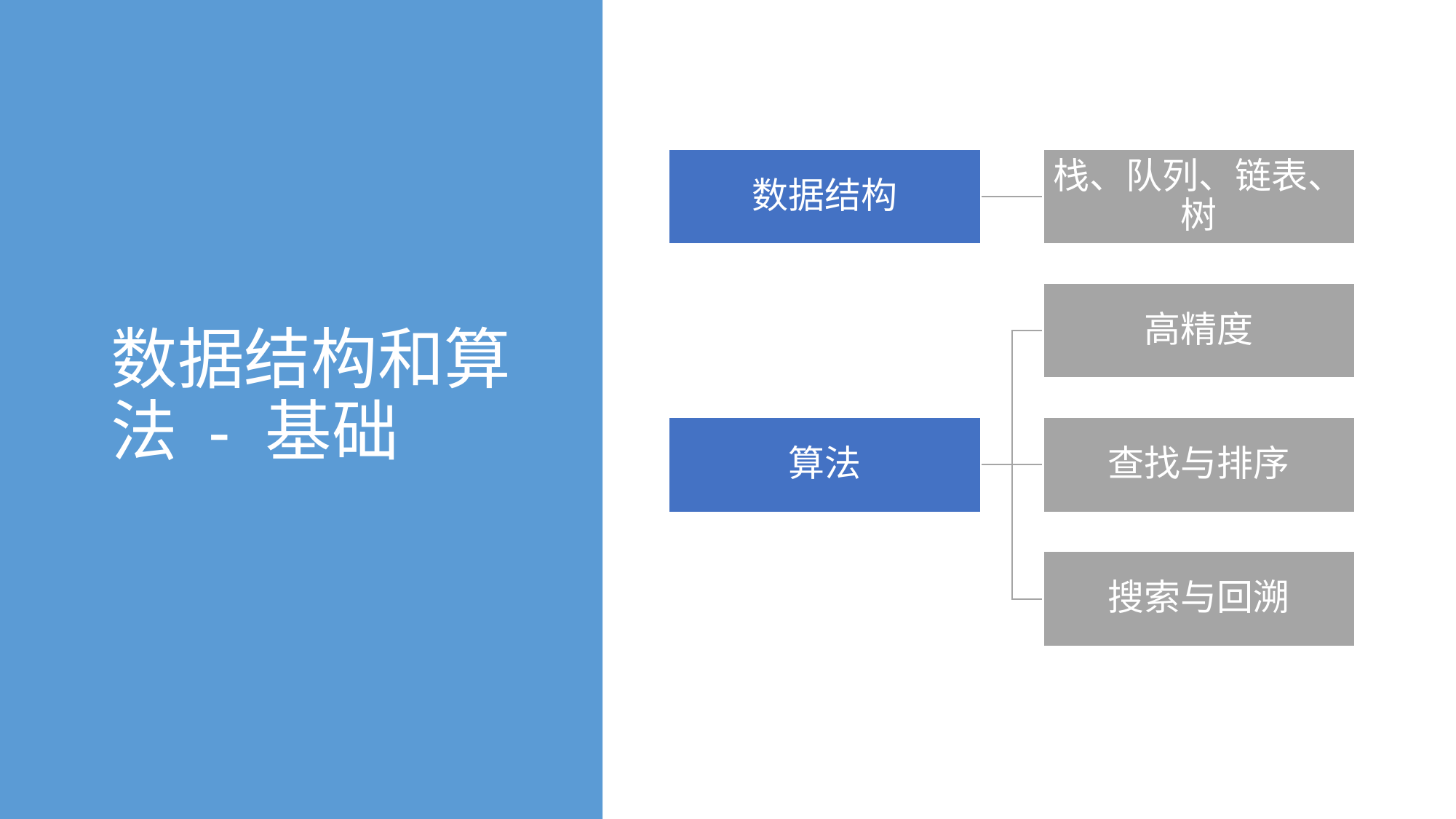

数据结构
栈、队列、链表、树
算法
高精度
查找与排序
搜索与回溯
# 数据结构和算法 - 基础